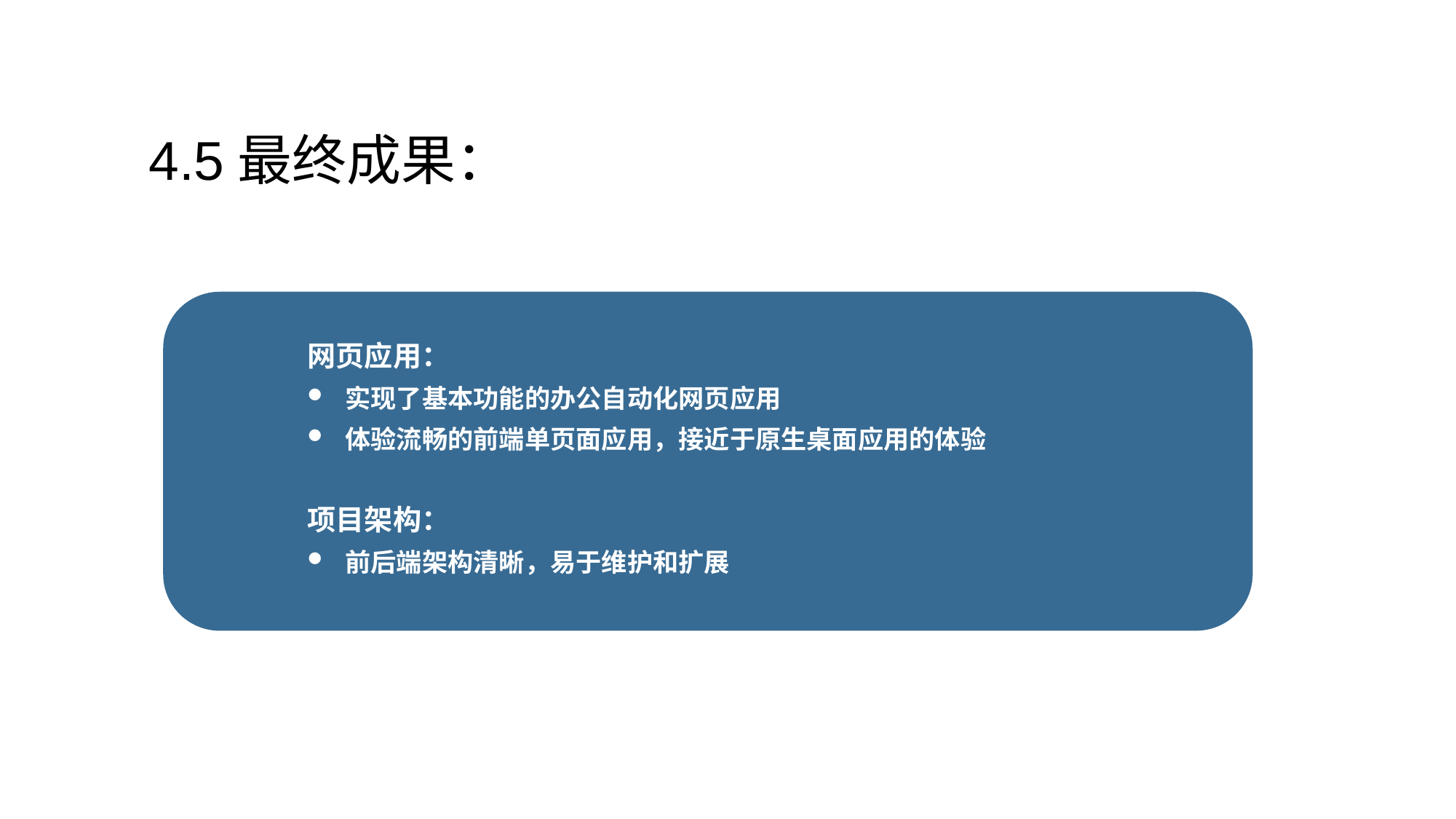

# 4.5最终成果：

网页应用：
实现了基本功能的办公自动化网页应用
体验流畅的前端单页面应用，接近于原生桌面应用的体验

项目架构：
前后端架构清晰，易于维护和扩展